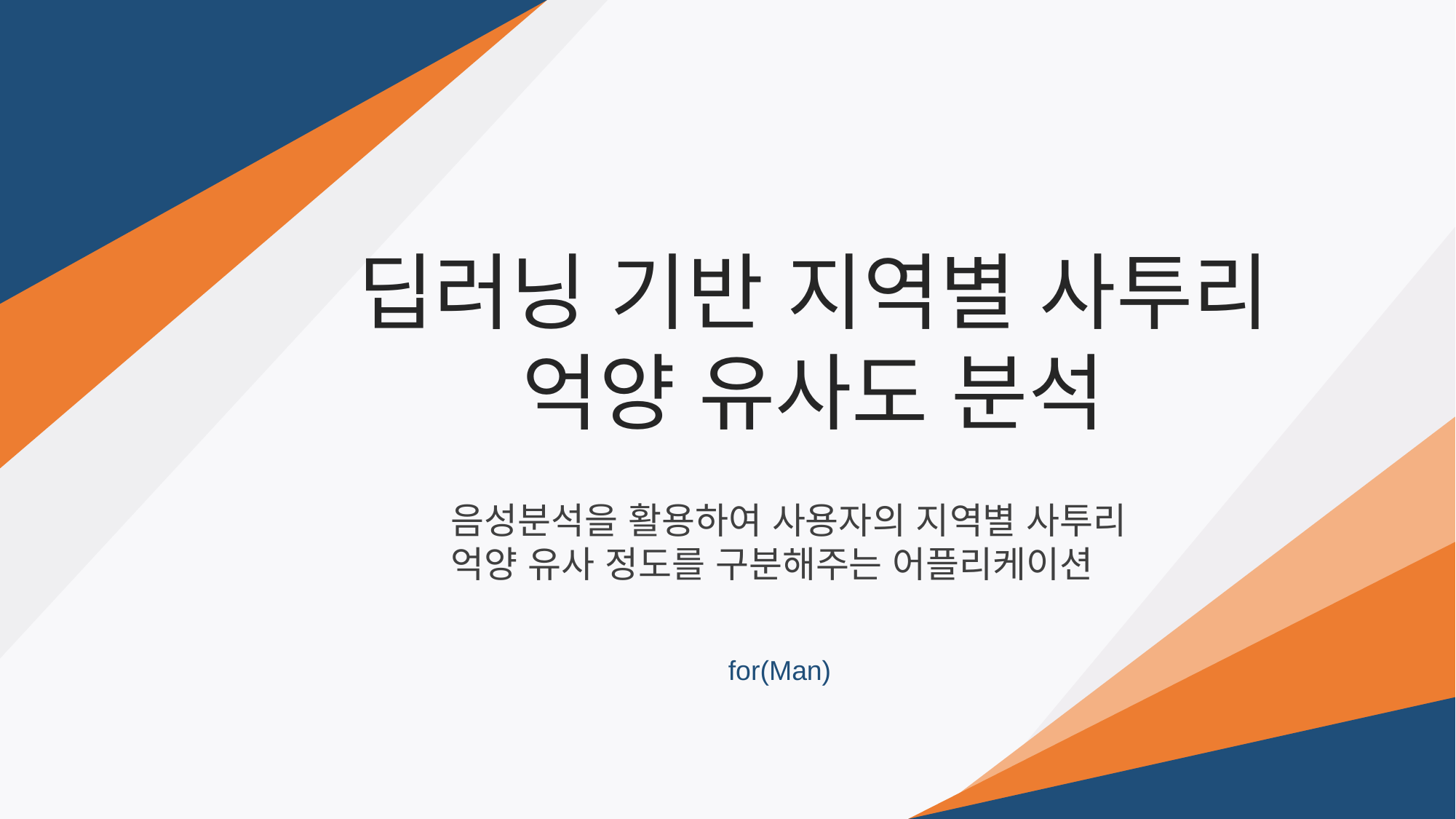

딥러닝 기반 지역별 사투리
억양 유사도 분석

음성분석을 활용하여 사용자의 지역별 사투리
억양 유사 정도를 구분해주는 어플리케이션
for(Man)